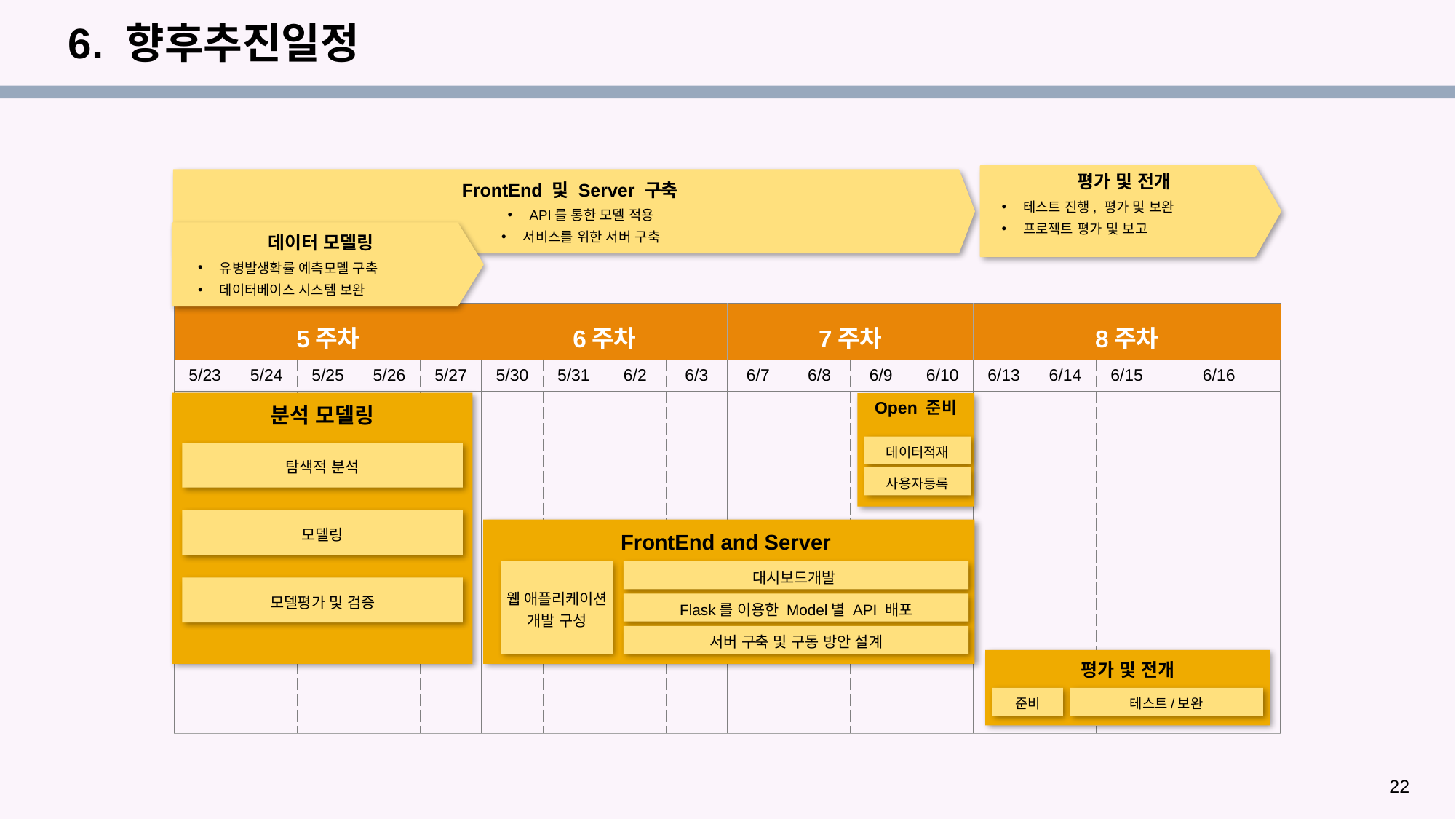

# 6. 향후추진일정
평가 및 전개
테스트 진행, 평가 및 보완
프로젝트 평가 및 보고

FrontEnd 및 Server 구축
API를 통한 모델 적용
서비스를 위한 서버 구축

데이터 모델링
유병발생확률 예측모델 구축
데이터베이스 시스템 보완
분석 모델링
Open 준비
데이터적재
탐색적 분석
사용자등록
모델링
FrontEnd and Server
웹 애플리케이션 개발 구성
대시보드개발
모델평가 및 검증
Flask를 이용한 Model별 API 배포
서버 구축 및 구동 방안 설계
평가 및 전개
준비
테스트/보완
| 5주차 |  |  |  |  | 6주차 |  |  |  | 7주차 |  |  |  | 8주차 |  |  |  |
| --- | --- | --- | --- | --- | --- | --- | --- | --- | --- | --- | --- | --- | --- | --- | --- | --- |
| 5/23 | 5/24 | 5/25 | 5/26 | 5/27 | 5/30 | 5/31 | 6/2 | 6/3 | 6/7 | 6/8 | 6/9 | 6/10 | 6/13 | 6/14 | 6/15 | 6/16 |
|  |  |  |  |  |  |  |  |  |  |  |  |  |  |  |  |  |